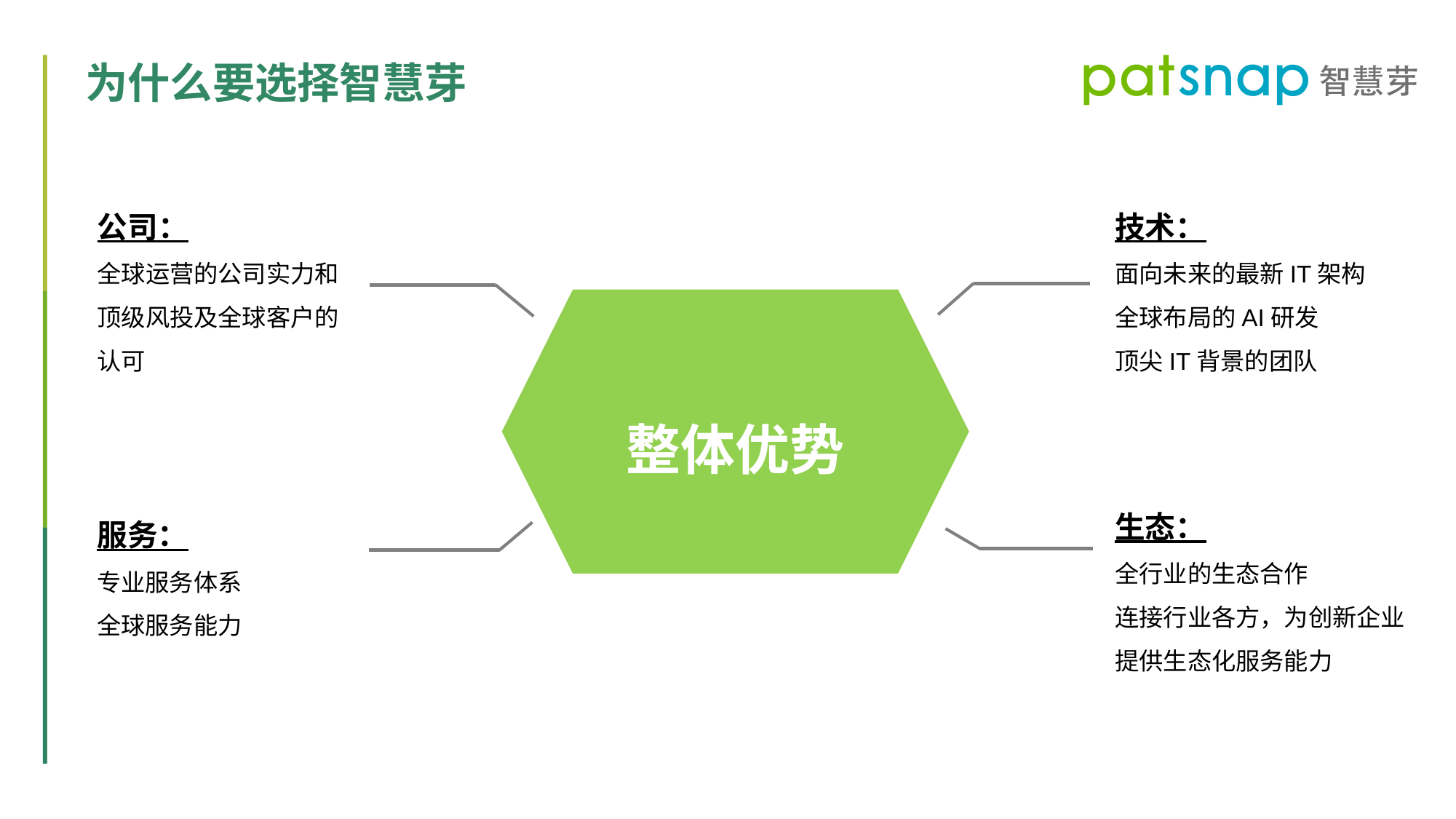

为什么要选择智慧芽
公司：
全球运营的公司实力和顶级风投及全球客户的认可
技术：
面向未来的最新IT架构
全球布局的AI研发
顶尖IT背景的团队
整体优势
生态：
全行业的生态合作
连接行业各方，为创新企业提供生态化服务能力

服务：
专业服务体系
全球服务能力